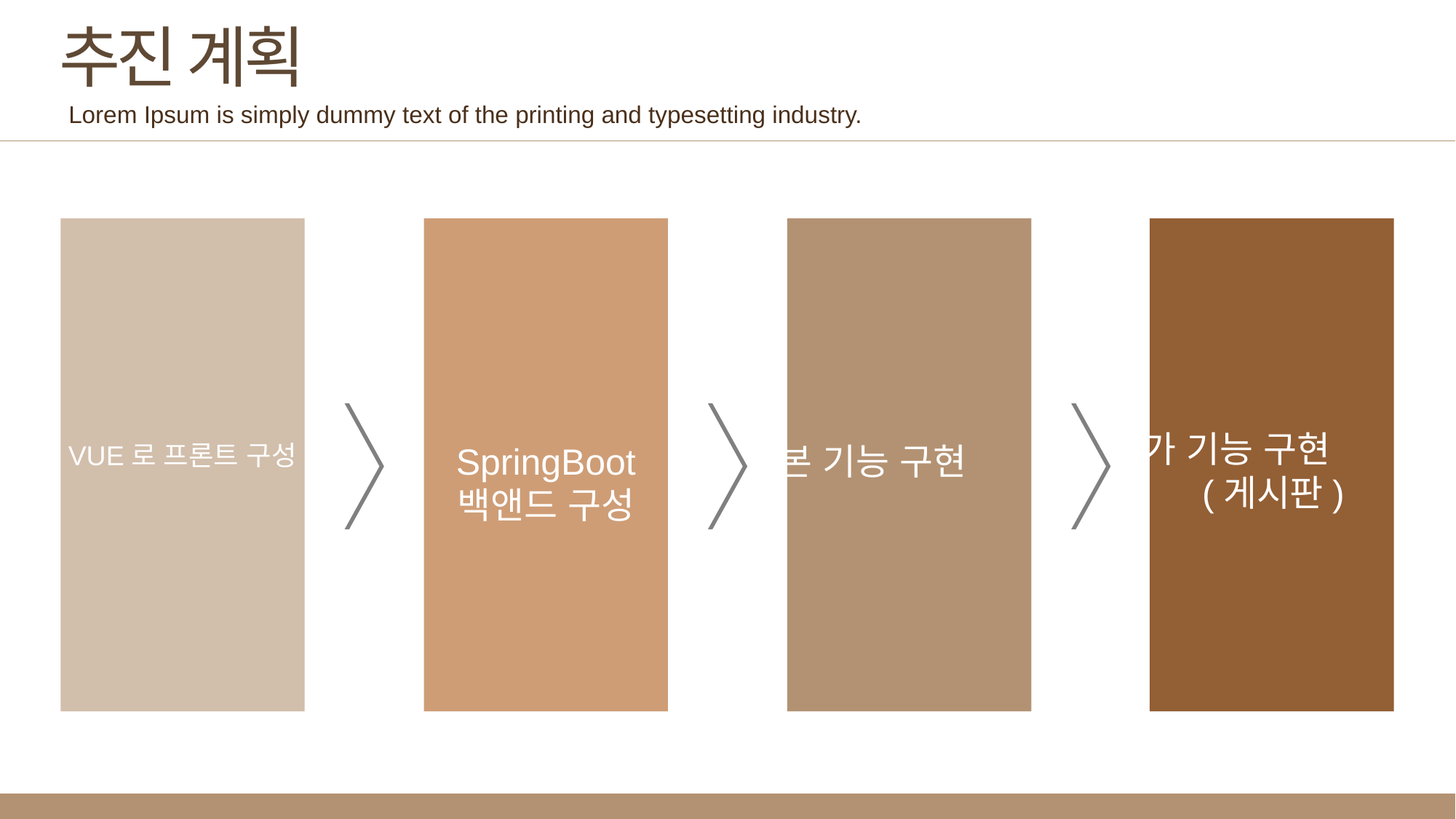

추진 계획
Lorem Ipsum is simply dummy text of the printing and typesetting industry.

추가 기능 구현
(게시판)
VUE로 프론트 구성
SpringBoot
백앤드 구성
기본 기능 구현